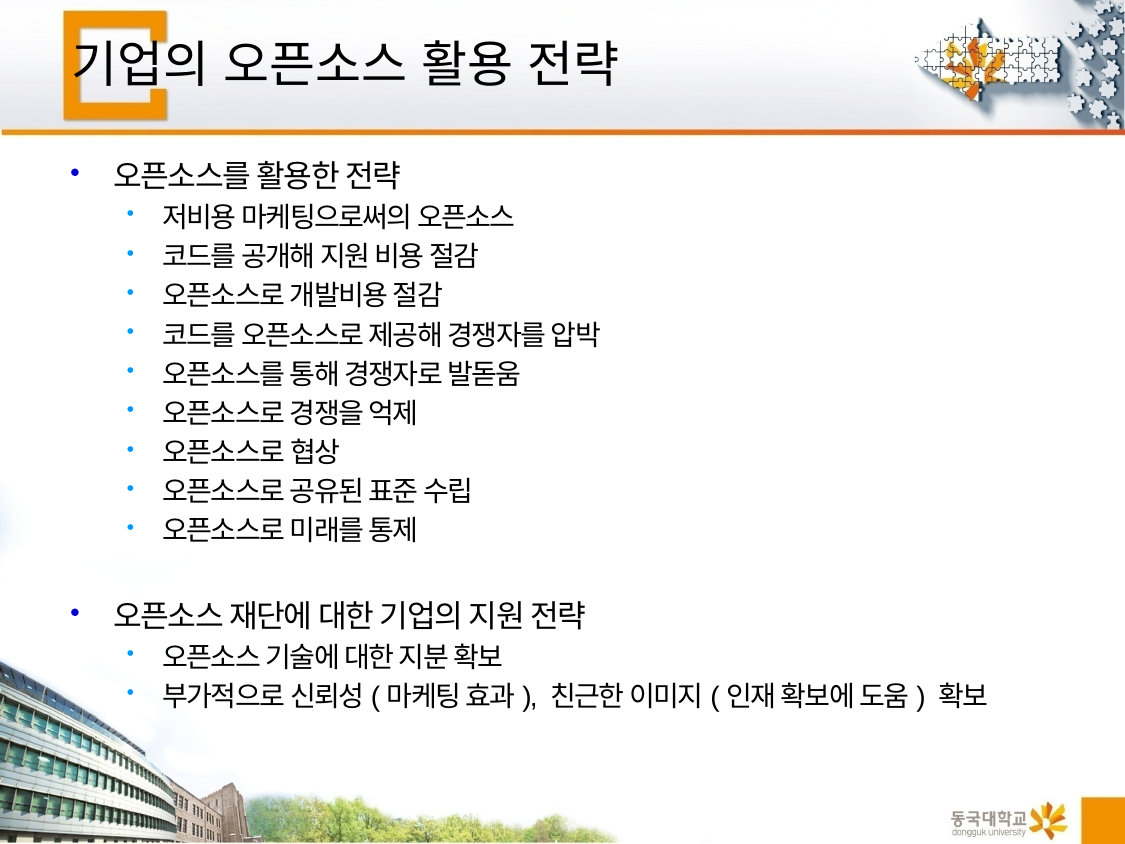

# 기업의 오픈소스 활용 전략
오픈소스를 활용한 전략
저비용 마케팅으로써의 오픈소스
코드를 공개해 지원 비용 절감
오픈소스로 개발비용 절감
코드를 오픈소스로 제공해 경쟁자를 압박
오픈소스를 통해 경쟁자로 발돋움
오픈소스로 경쟁을 억제
오픈소스로 협상
오픈소스로 공유된 표준 수립
오픈소스로 미래를 통제

오픈소스 재단에 대한 기업의 지원 전략
오픈소스 기술에 대한 지분 확보
부가적으로 신뢰성(마케팅 효과), 친근한 이미지(인재 확보에 도움) 확보